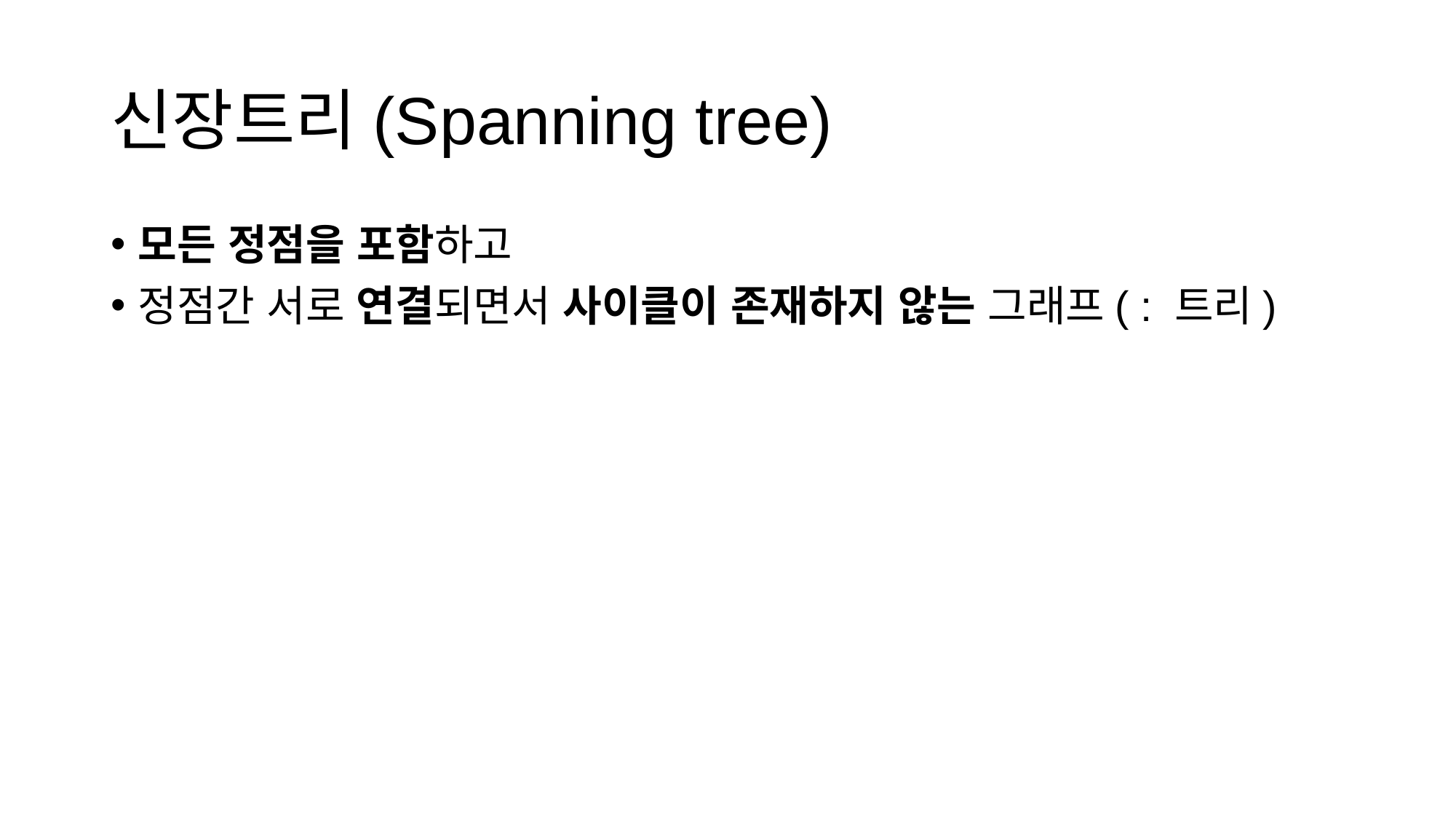

# 신장트리(Spanning tree)
모든 정점을 포함하고
정점간 서로 연결되면서 사이클이 존재하지 않는 그래프( : 트리)